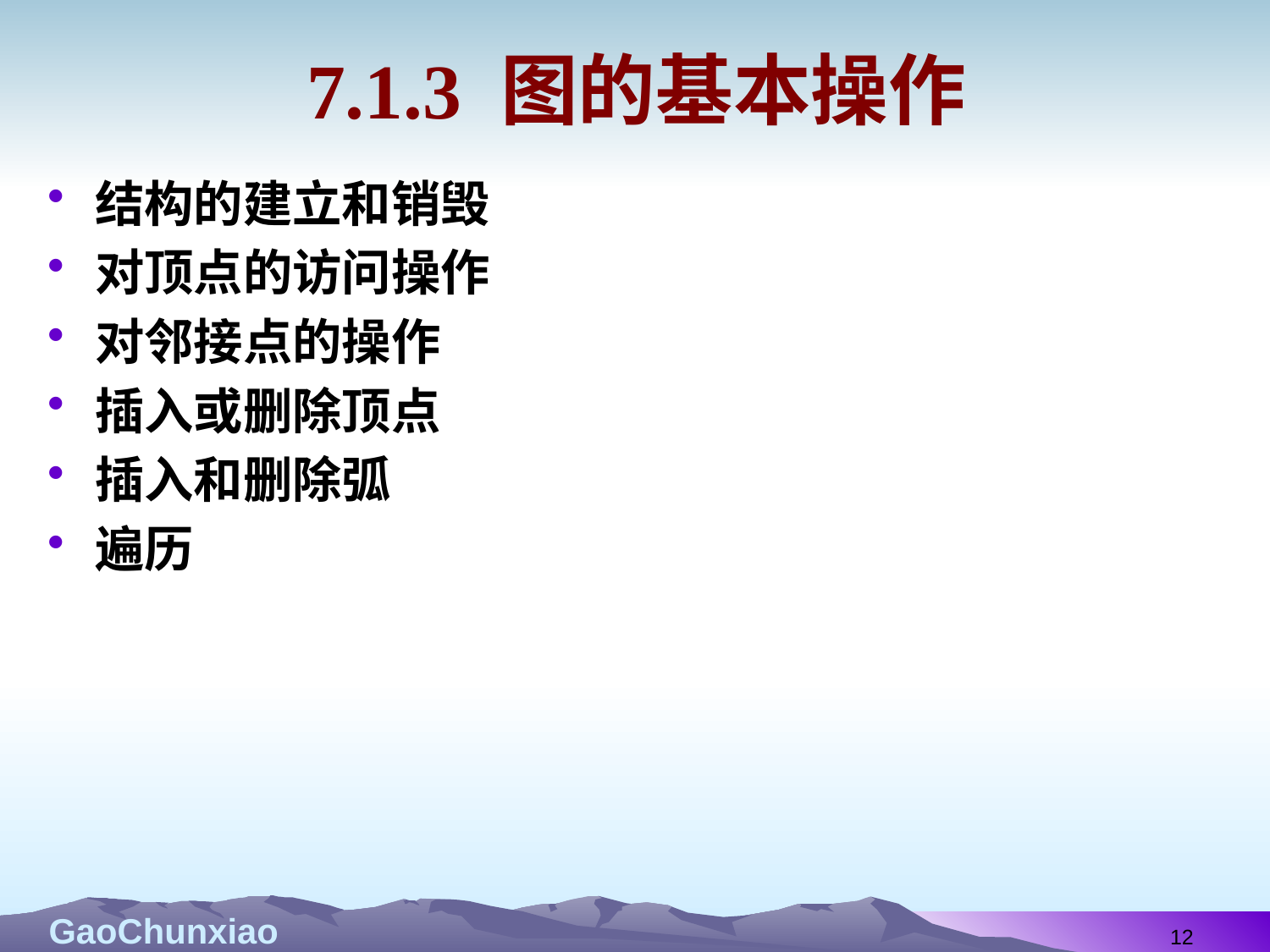

# 7.1.3 图的基本操作
结构的建立和销毁
对顶点的访问操作
对邻接点的操作
插入或删除顶点
插入和删除弧
遍历
12